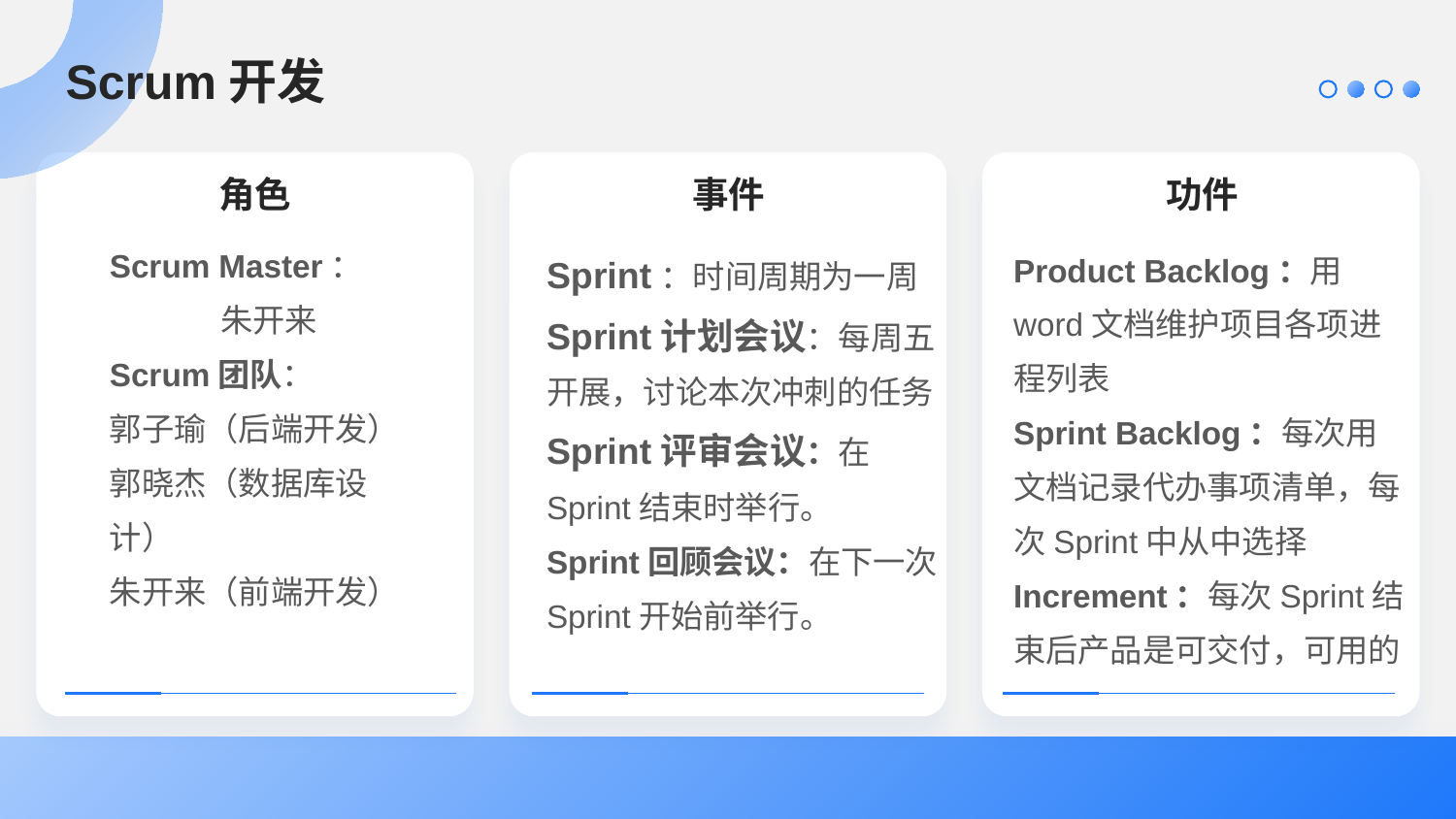

Scrum开发

角色
事件
功件
Scrum Master：
朱开来
Scrum团队：
郭子瑜（后端开发）
郭晓杰（数据库设计）
朱开来（前端开发）

Sprint：时间周期为一周
Sprint计划会议：每周五开展，讨论本次冲刺的任务
Sprint评审会议：在Sprint结束时举行。
Sprint回顾会议：在下一次Sprint开始前举行。

Product Backlog：用word文档维护项目各项进程列表
Sprint Backlog：每次用文档记录代办事项清单，每次Sprint中从中选择
Increment：每次Sprint结束后产品是可交付，可用的
e7d195523061f1c09e9d68d7cf438b91ef959ecb14fc25d26BBA7F7DBC18E55DFF4014AF651F0BF2569D4B6C1DA7F1A4683A481403BD872FC687266AD13265C1DE7C373772FD8728ABDD69ADD03BFF5BE2862BC891DBB79EB32126783CA5354A989A66195E47F023E9ABB7EB3C115CD8939BC54D9487F3E63D6EE3B774ED08A2419BD41E511264132558F73D52B5719D